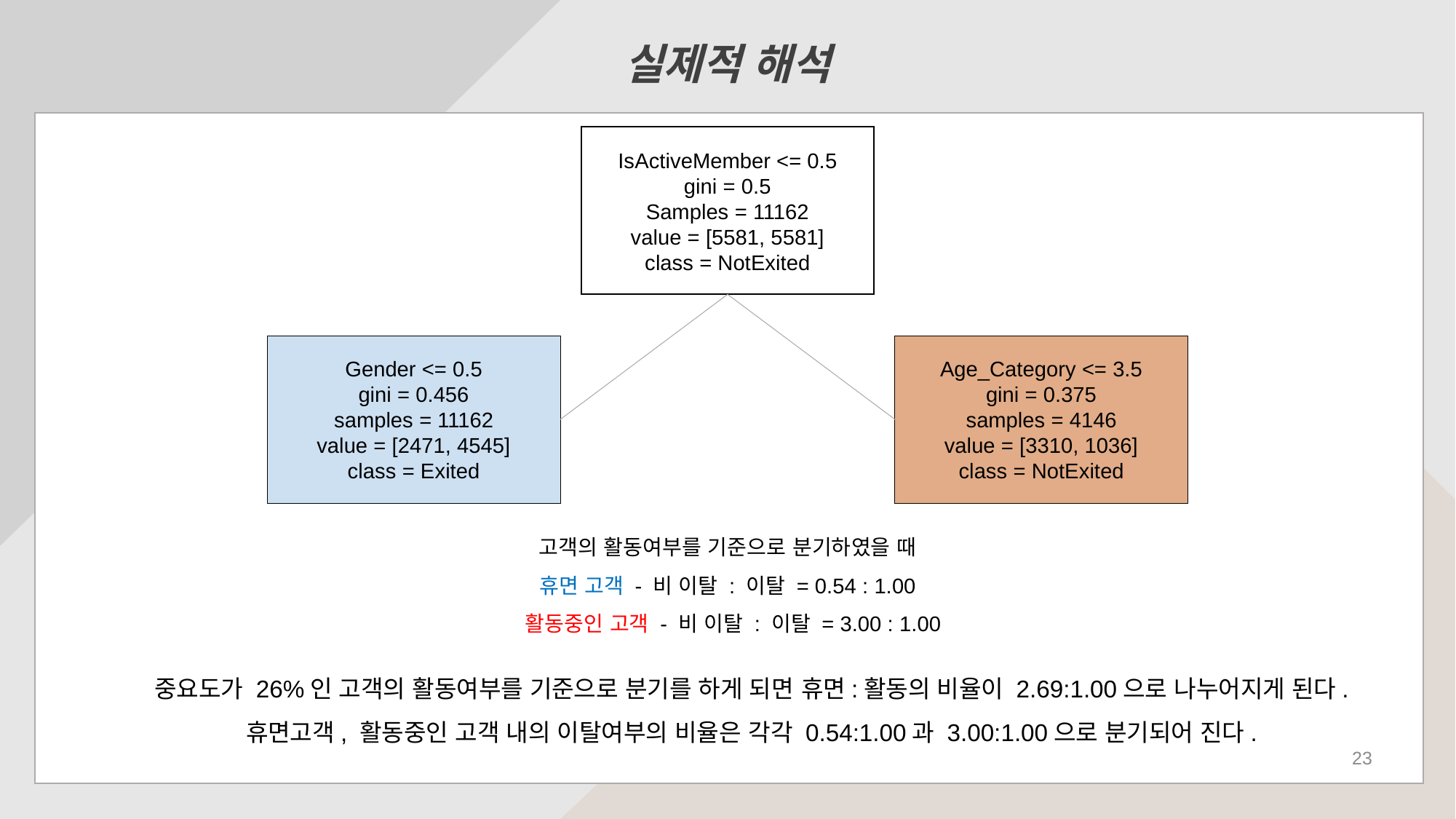

실제적 해석

IsActiveMember <= 0.5
gini = 0.5
Samples = 11162
value = [5581, 5581]
class = NotExited

Gender <= 0.5
gini = 0.456
samples = 11162
value = [2471, 4545]
class = Exited
Age_Category <= 3.5
gini = 0.375
samples = 4146
value = [3310, 1036]
class = NotExited
고객의 활동여부를 기준으로 분기하였을 때
휴면 고객 - 비 이탈 : 이탈 = 0.54 : 1.00
 활동중인 고객 - 비 이탈 : 이탈 = 3.00 : 1.00
중요도가 26%인 고객의 활동여부를 기준으로 분기를 하게 되면 휴면:활동의 비율이 2.69:1.00으로 나누어지게 된다.
휴면고객, 활동중인 고객 내의 이탈여부의 비율은 각각 0.54:1.00과 3.00:1.00으로 분기되어 진다.
23